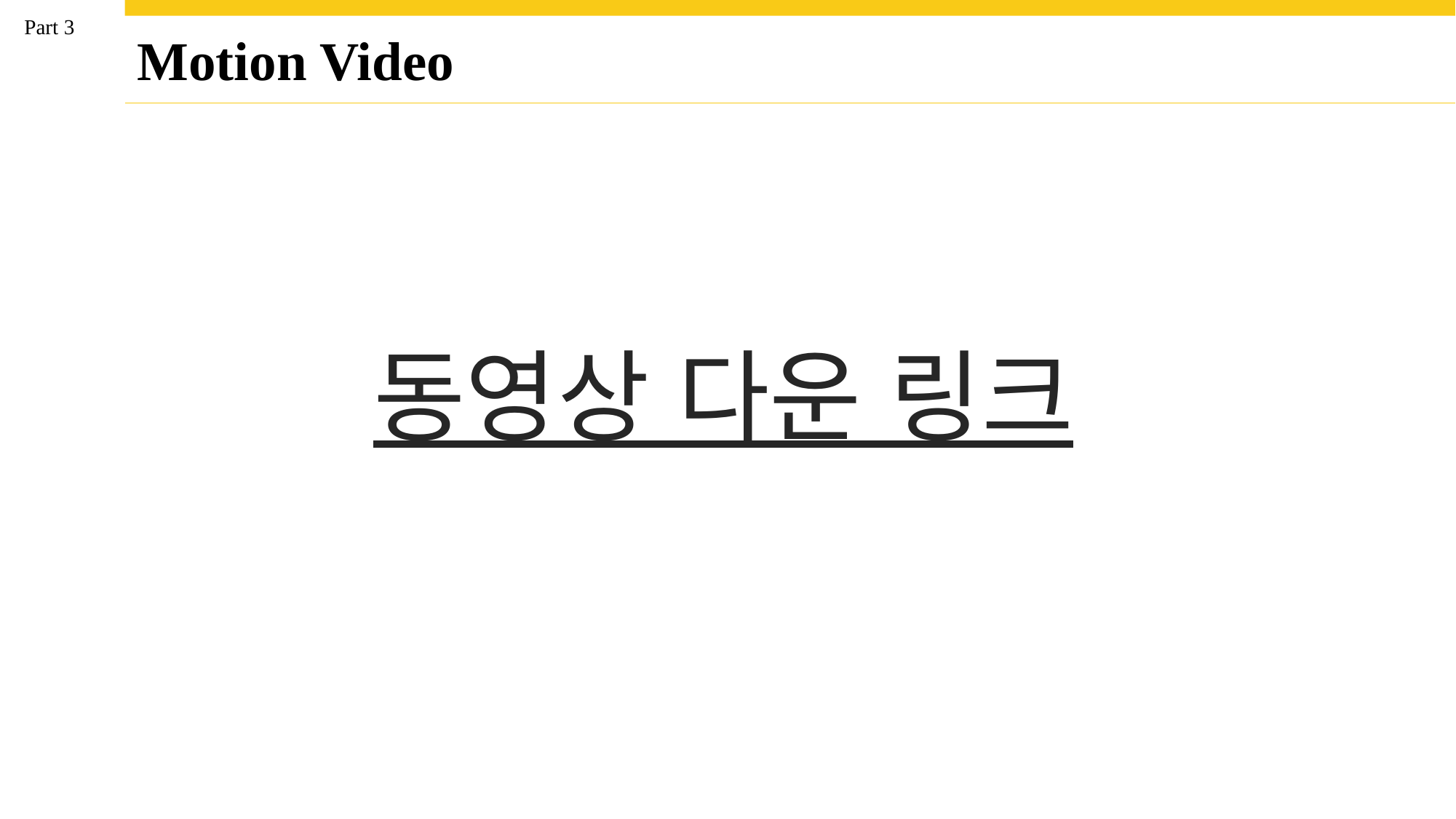

Part 3
Motion Video
동영상 다운 링크